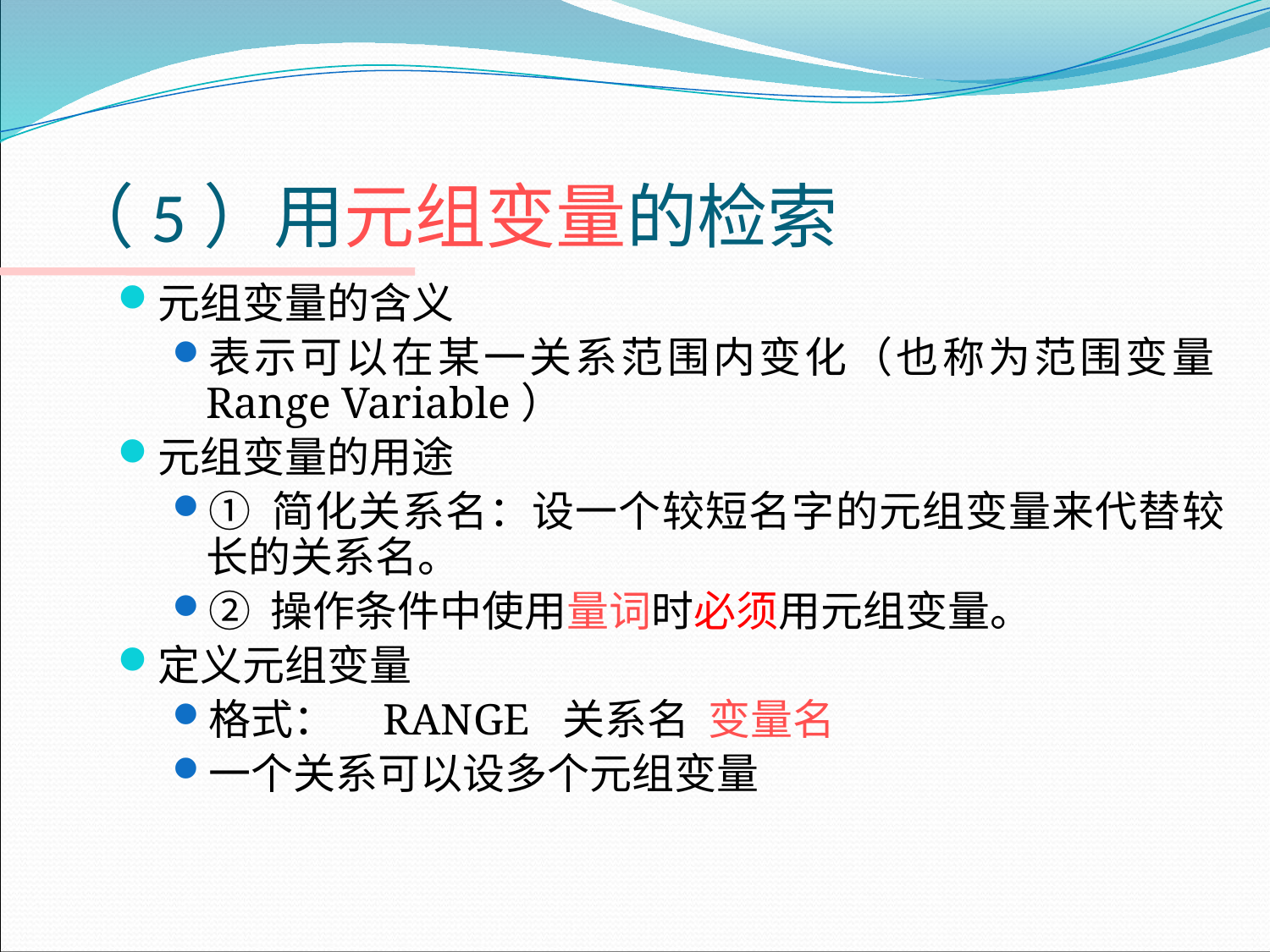

# （5）用元组变量的检索
元组变量的含义
表示可以在某一关系范围内变化（也称为范围变量Range Variable）
元组变量的用途
① 简化关系名：设一个较短名字的元组变量来代替较长的关系名。
② 操作条件中使用量词时必须用元组变量。
定义元组变量
格式：    RANGE  关系名  变量名
一个关系可以设多个元组变量

208